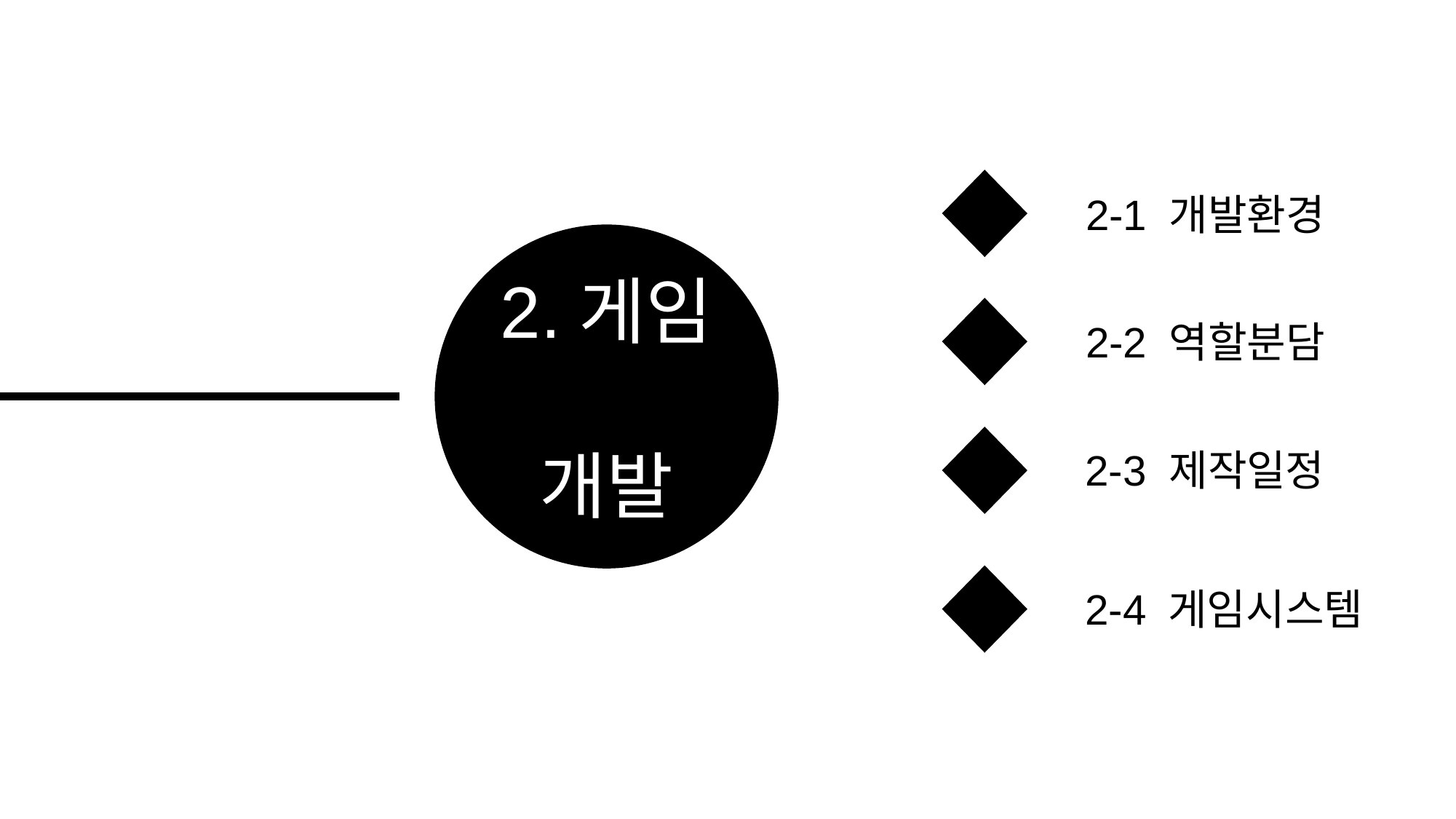

2-1 개발환경
2.게임        개발

2-2 역할분담

2-3 제작일정

2-4 게임시스템